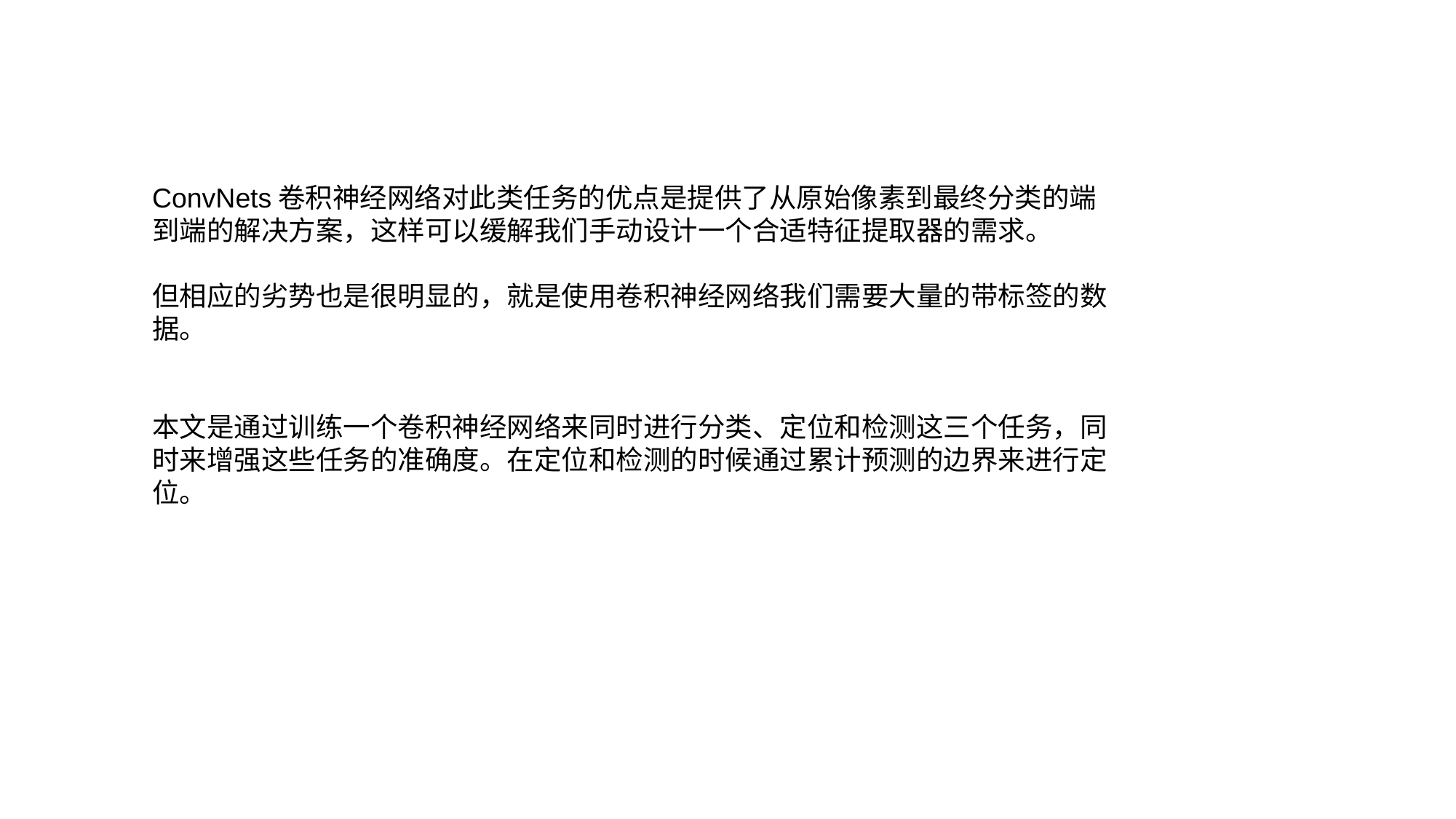

ConvNets卷积神经网络对此类任务的优点是提供了从原始像素到最终分类的端到端的解决方案，这样可以缓解我们手动设计一个合适特征提取器的需求。

但相应的劣势也是很明显的，就是使用卷积神经网络我们需要大量的带标签的数据。

本文是通过训练一个卷积神经网络来同时进行分类、定位和检测这三个任务，同时来增强这些任务的准确度。在定位和检测的时候通过累计预测的边界来进行定位。